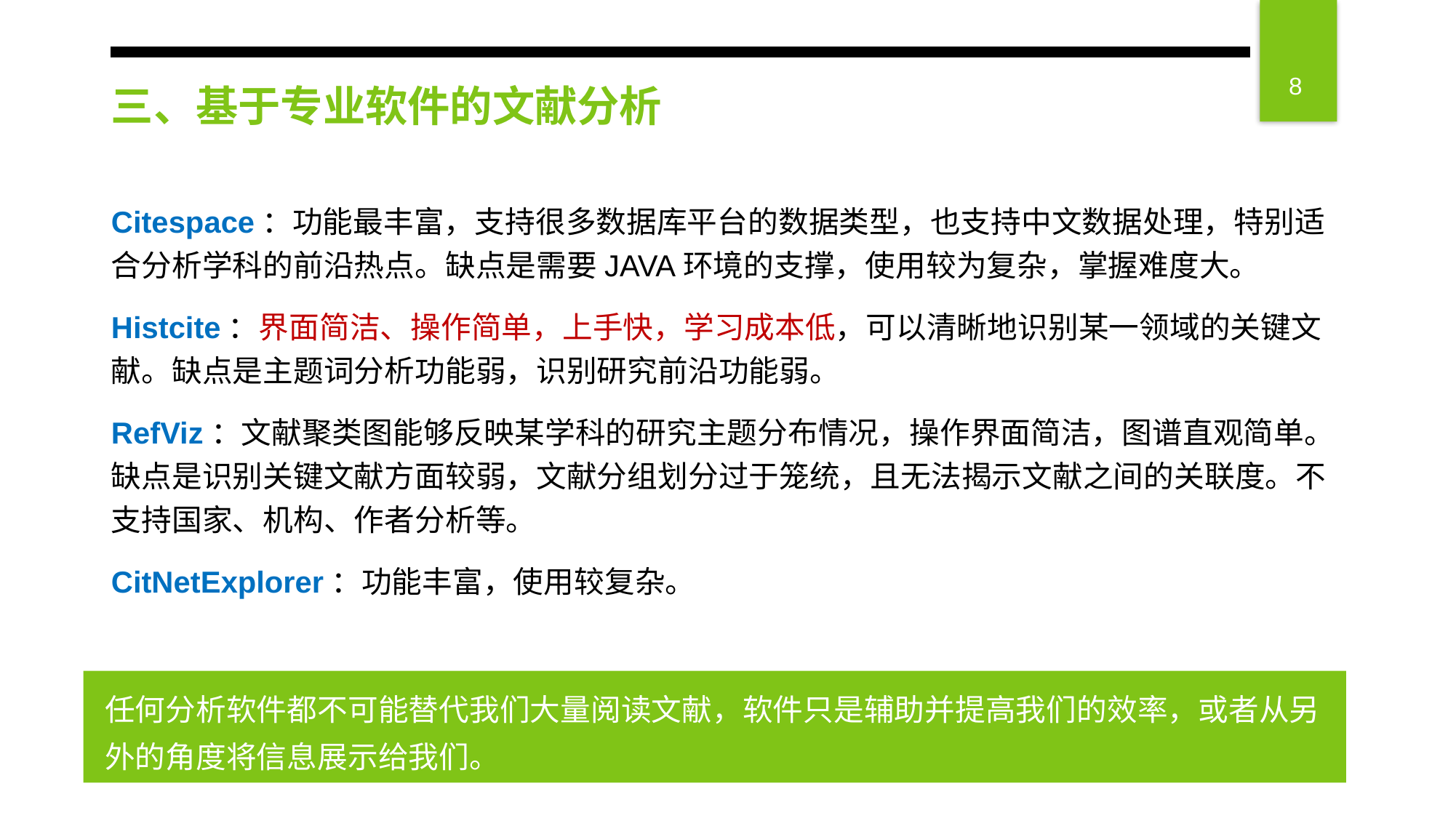

三、基于专业软件的文献分析
Citespace：功能最丰富，支持很多数据库平台的数据类型，也支持中文数据处理，特别适合分析学科的前沿热点。缺点是需要JAVA环境的支撑，使用较为复杂，掌握难度大。
Histcite：界面简洁、操作简单，上手快，学习成本低，可以清晰地识别某一领域的关键文献。缺点是主题词分析功能弱，识别研究前沿功能弱。
RefViz：文献聚类图能够反映某学科的研究主题分布情况，操作界面简洁，图谱直观简单。缺点是识别关键文献方面较弱，文献分组划分过于笼统，且无法揭示文献之间的关联度。不支持国家、机构、作者分析等。
CitNetExplorer：功能丰富，使用较复杂。
任何分析软件都不可能替代我们大量阅读文献，软件只是辅助并提高我们的效率，或者从另外的角度将信息展示给我们。